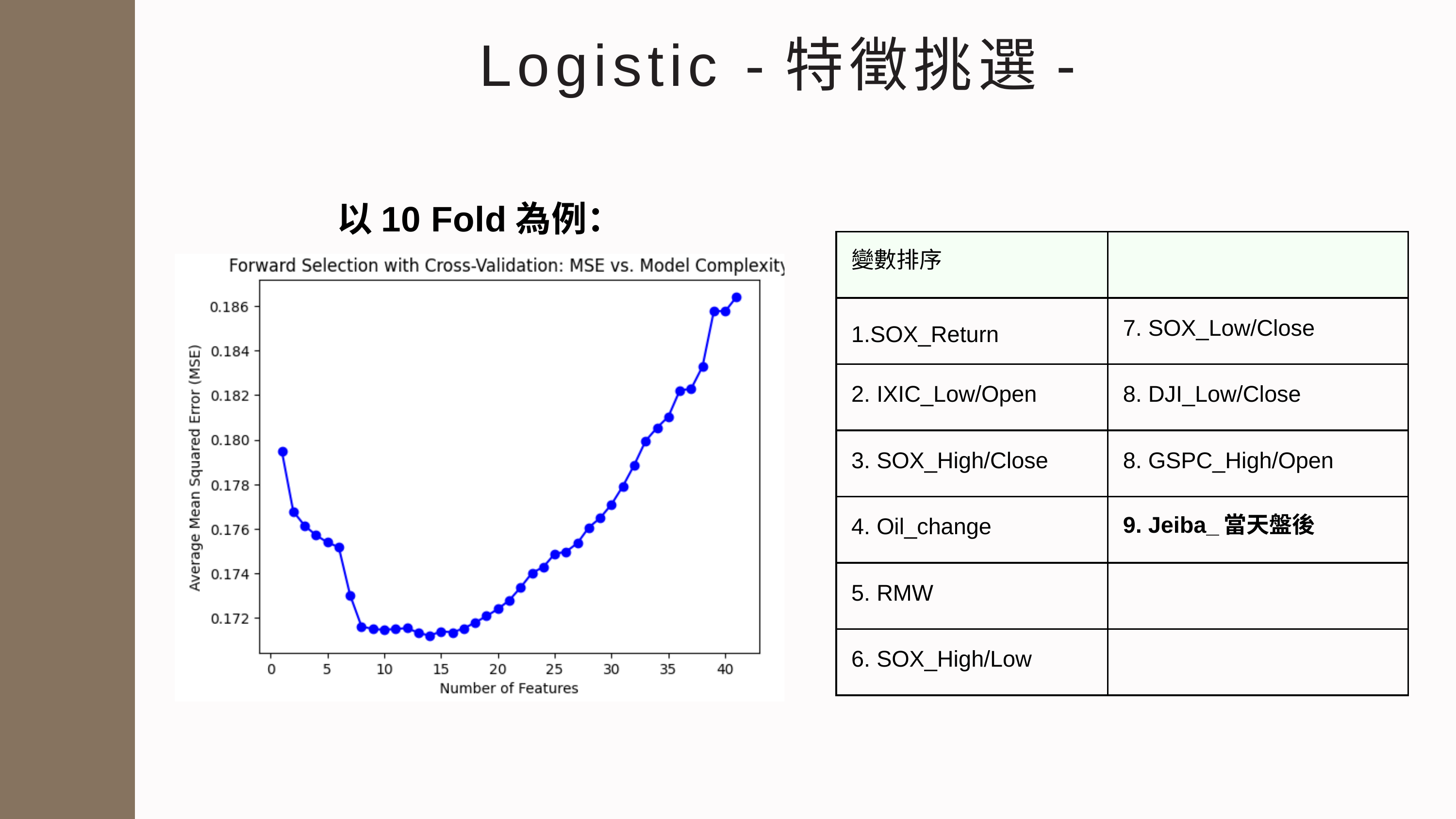

Logistic -特徵挑選-
以10 Fold為例：
| 變數排序 |  |
| --- | --- |
| 1.SOX\_Return | 7. SOX\_Low/Close |
| 2. IXIC\_Low/Open | 8. DJI\_Low/Close |
| 3. SOX\_High/Close | 8. GSPC\_High/Open |
| 4. Oil\_change | 9. Jeiba\_當天盤後 |
| 5. RMW |  |
| 6. SOX\_High/Low |  |